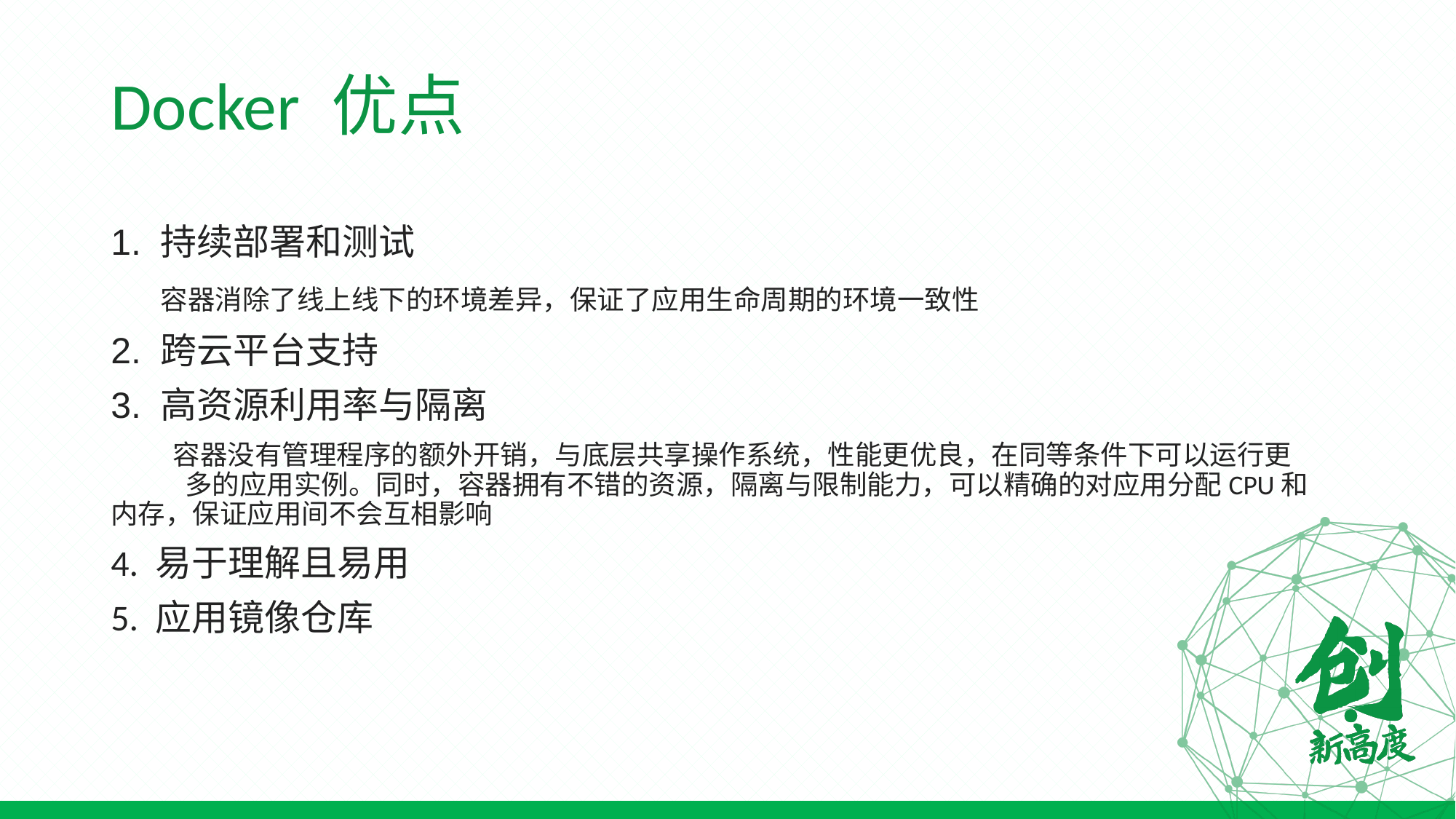

# Docker 优点
1. 持续部署和测试
     容器消除了线上线下的环境差异，保证了应用生命周期的环境一致性
2. 跨云平台支持
3. 高资源利用率与隔离
         容器没有管理程序的额外开销，与底层共享操作系统，性能更优良，在同等条件下可以运行更                多的应用实例。同时，容器拥有不错的资源，隔离与限制能力，可以精确的对应用分配CPU和内存，保证应用间不会互相影响
4. 易于理解且易用
5. 应用镜像仓库